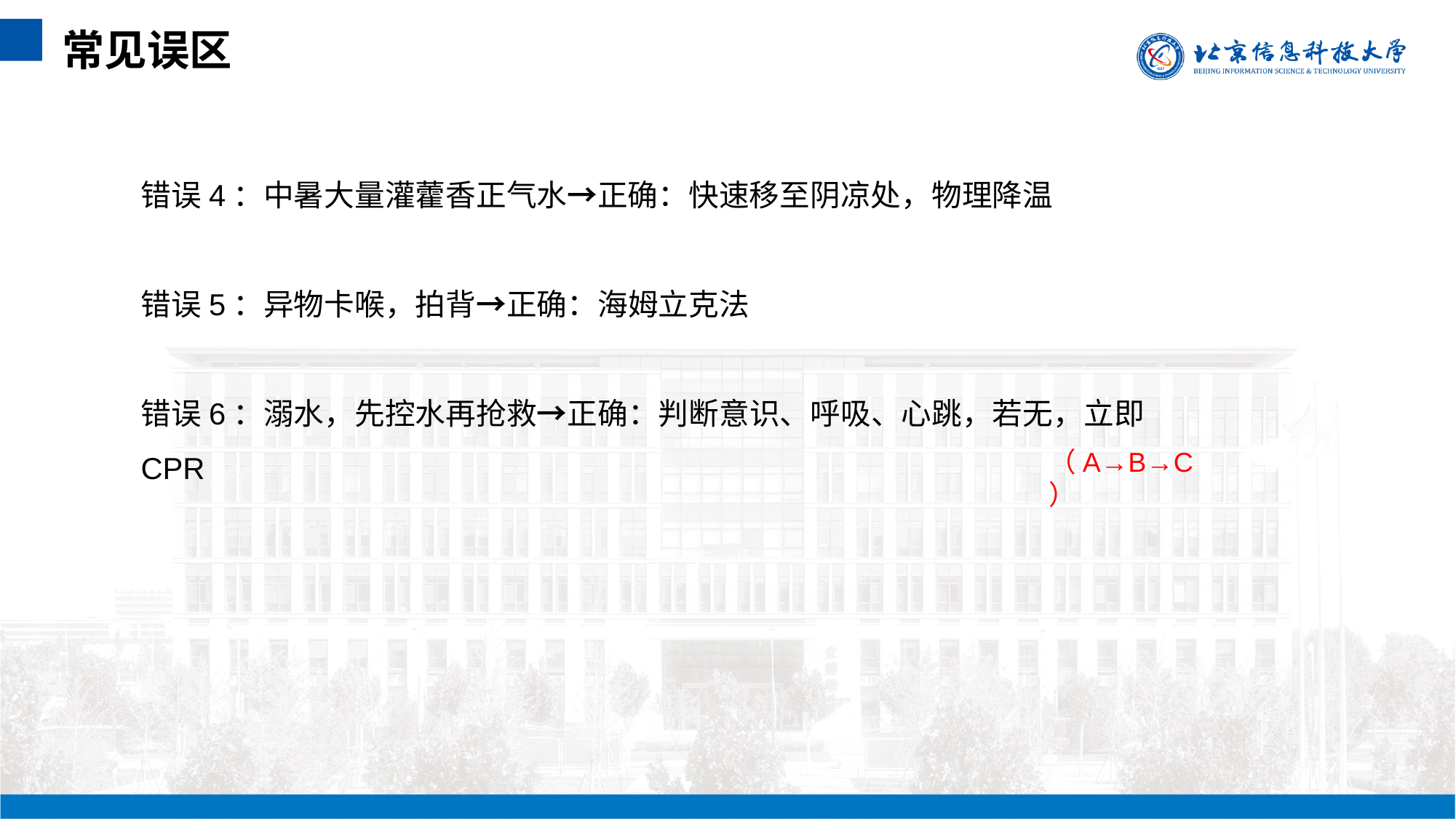

常见误区
错误4：中暑大量灌藿香正气水→正确：快速移至阴凉处，物理降温

错误5：异物卡喉，拍背→正确：海姆立克法

错误6：溺水，先控水再抢救→正确：判断意识、呼吸、心跳，若无，立即CPR
（A→B→C）